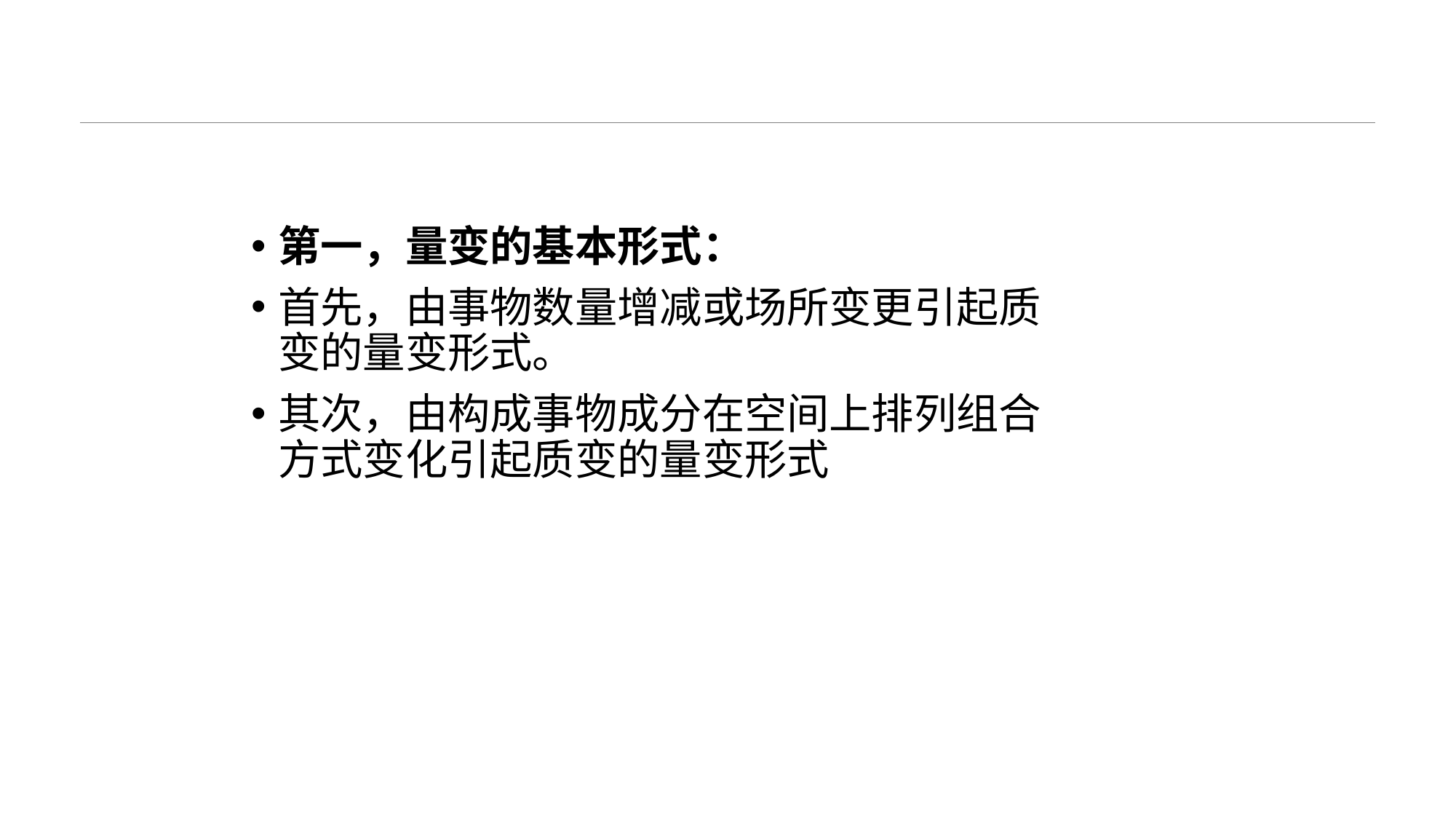

#
第一，量变的基本形式：
首先，由事物数量增减或场所变更引起质变的量变形式。
其次，由构成事物成分在空间上排列组合方式变化引起质变的量变形式